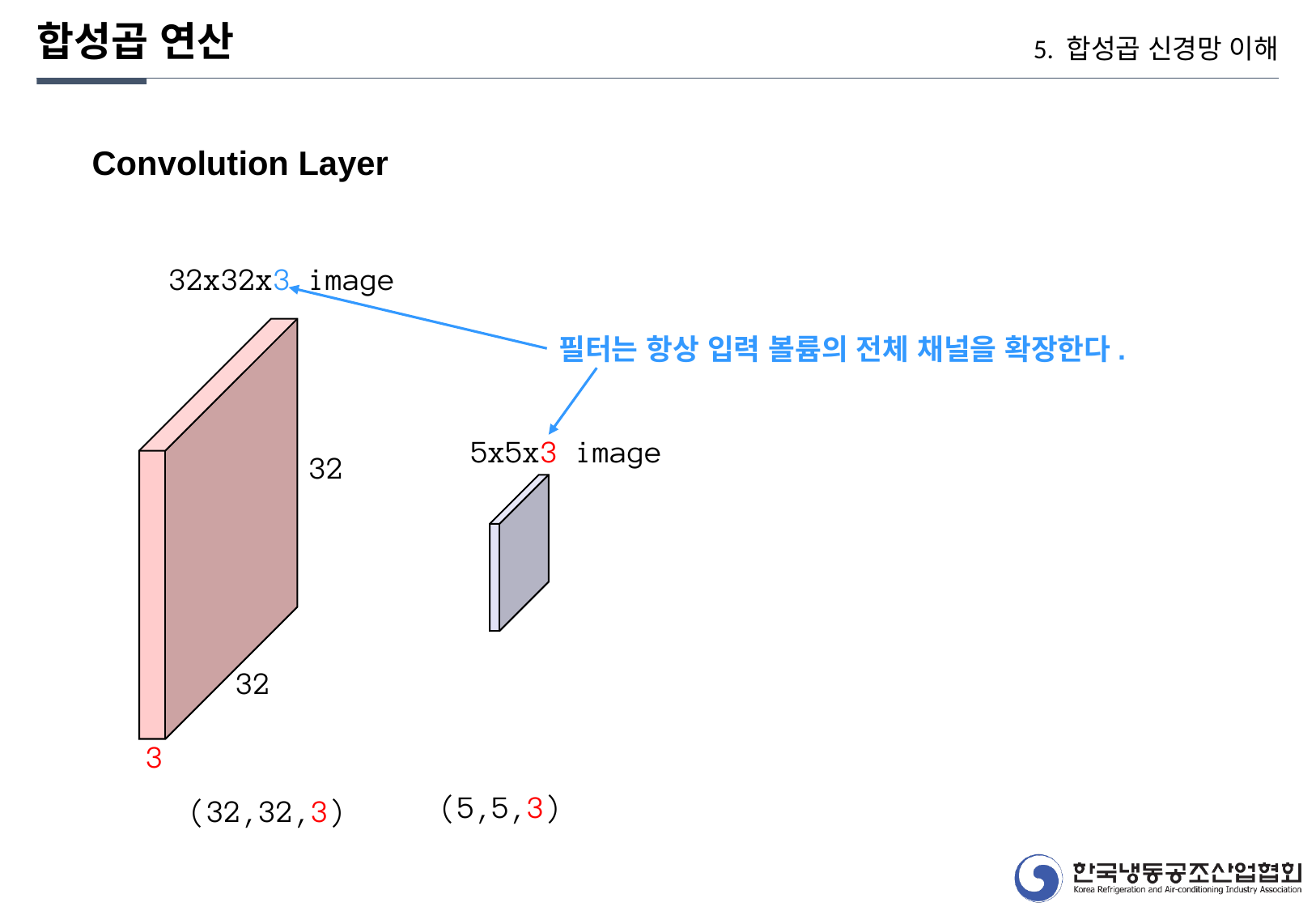

합성곱 연산
5. 합성곱 신경망 이해
Convolution Layer
32x32x3 image

필터는 항상 입력 볼륨의 전체 채널을 확장한다.
5x5x3 image
32

32
3
(5,5,3)
(32,32,3)